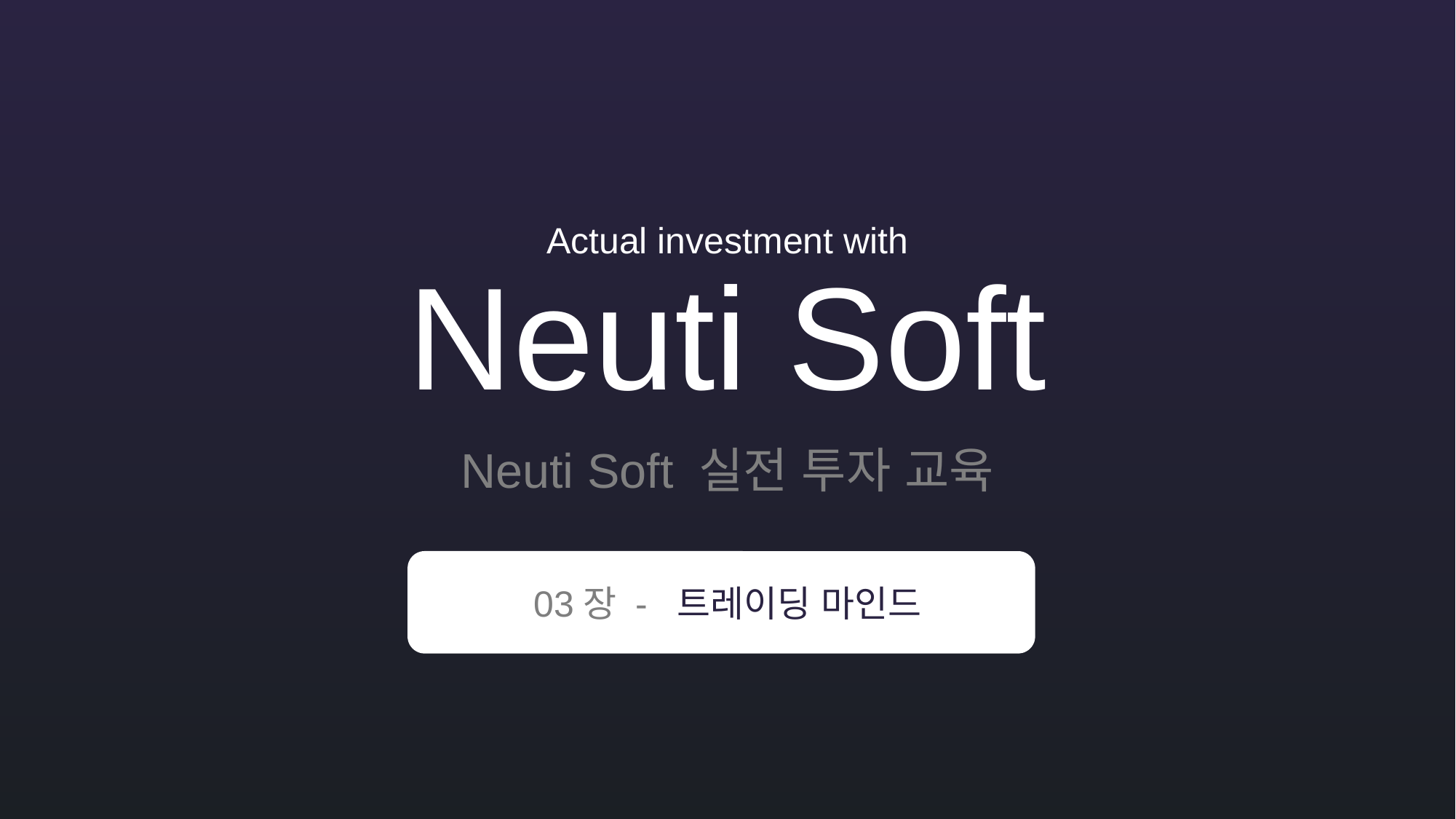

Actual investment with
Neuti Soft
Neuti Soft 실전 투자 교육

03장 -  트레이딩 마인드